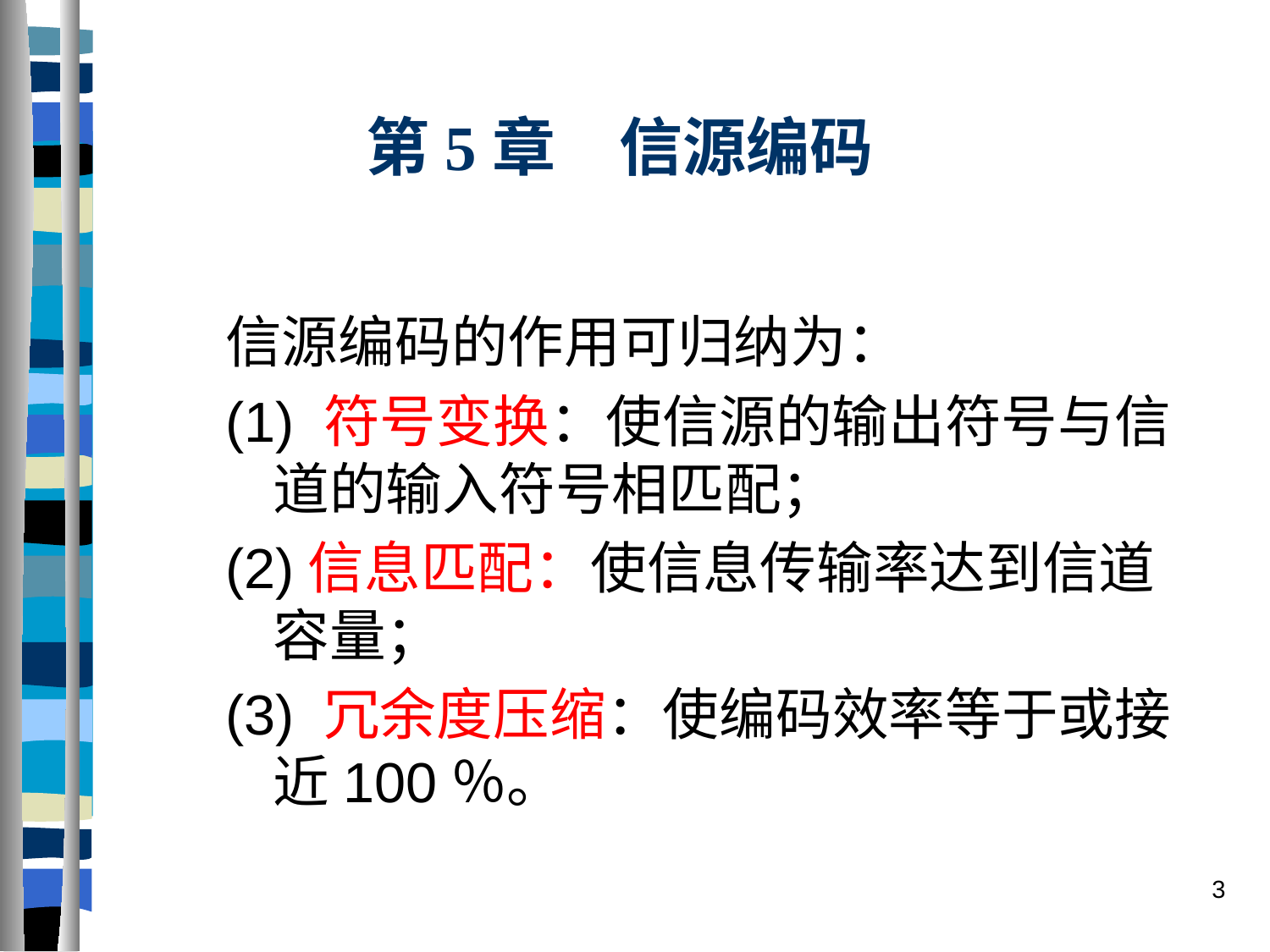

第5章　信源编码
信源编码的作用可归纳为：
(1) 符号变换：使信源的输出符号与信道的输入符号相匹配；
(2)信息匹配：使信息传输率达到信道容量；
(3) 冗余度压缩：使编码效率等于或接近100％。
3